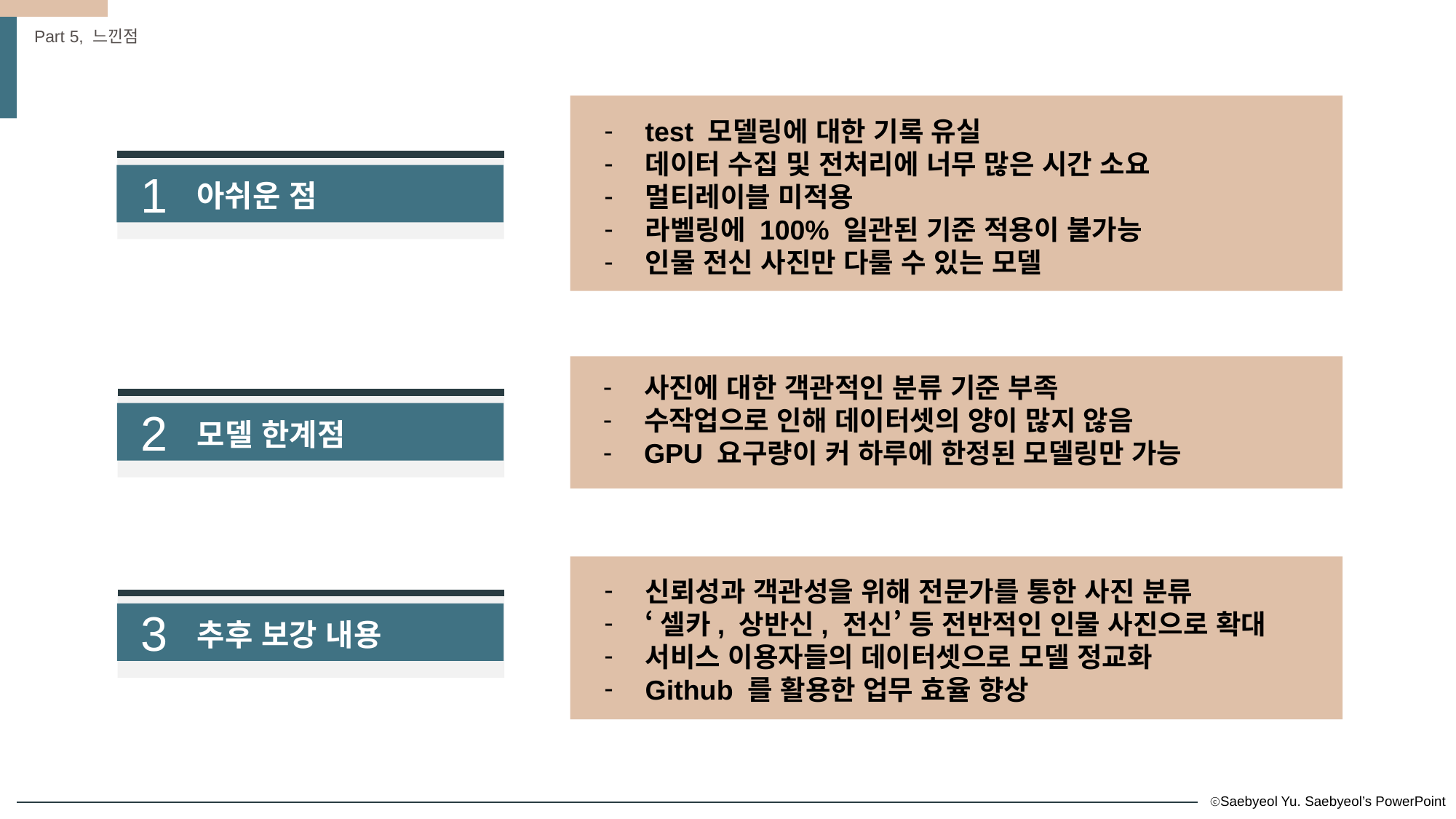

Part 5, 느낀점

test 모델링에 대한 기록 유실
데이터 수집 및 전처리에 너무 많은 시간 소요
멀티레이블 미적용
라벨링에 100% 일관된 기준 적용이 불가능
인물 전신 사진만 다룰 수 있는 모델

1

아쉬운 점

사진에 대한 객관적인 분류 기준 부족
수작업으로 인해 데이터셋의 양이 많지 않음
GPU 요구량이 커 하루에 한정된 모델링만 가능

2

모델 한계점

신뢰성과 객관성을 위해 전문가를 통한 사진 분류
‘셀카, 상반신, 전신’ 등 전반적인 인물 사진으로 확대
서비스 이용자들의 데이터셋으로 모델 정교화
Github 를 활용한 업무 효율 향상

3

추후 보강 내용